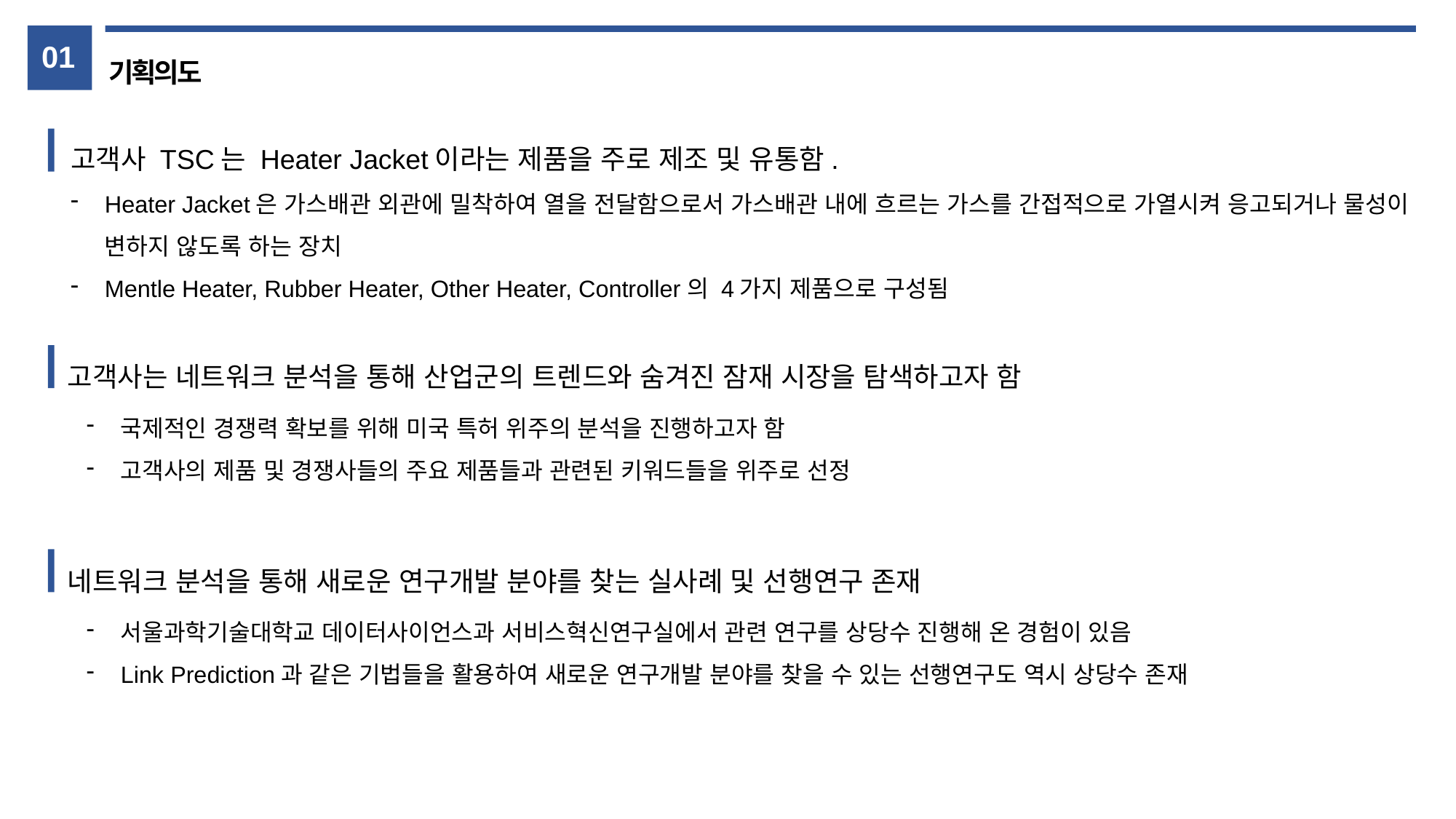

01
기획의도
고객사 TSC는 Heater Jacket이라는 제품을 주로 제조 및 유통함.
Heater Jacket은 가스배관 외관에 밀착하여 열을 전달함으로서 가스배관 내에 흐르는 가스를 간접적으로 가열시켜 응고되거나 물성이 변하지 않도록 하는 장치
Mentle Heater, Rubber Heater, Other Heater, Controller의 4가지 제품으로 구성됨

고객사는 네트워크 분석을 통해 산업군의 트렌드와 숨겨진 잠재 시장을 탐색하고자 함

국제적인 경쟁력 확보를 위해 미국 특허 위주의 분석을 진행하고자 함
고객사의 제품 및 경쟁사들의 주요 제품들과 관련된 키워드들을 위주로 선정
네트워크 분석을 통해 새로운 연구개발 분야를 찾는 실사례 및 선행연구 존재

서울과학기술대학교 데이터사이언스과 서비스혁신연구실에서 관련 연구를 상당수 진행해 온 경험이 있음
Link Prediction과 같은 기법들을 활용하여 새로운 연구개발 분야를 찾을 수 있는 선행연구도 역시 상당수 존재